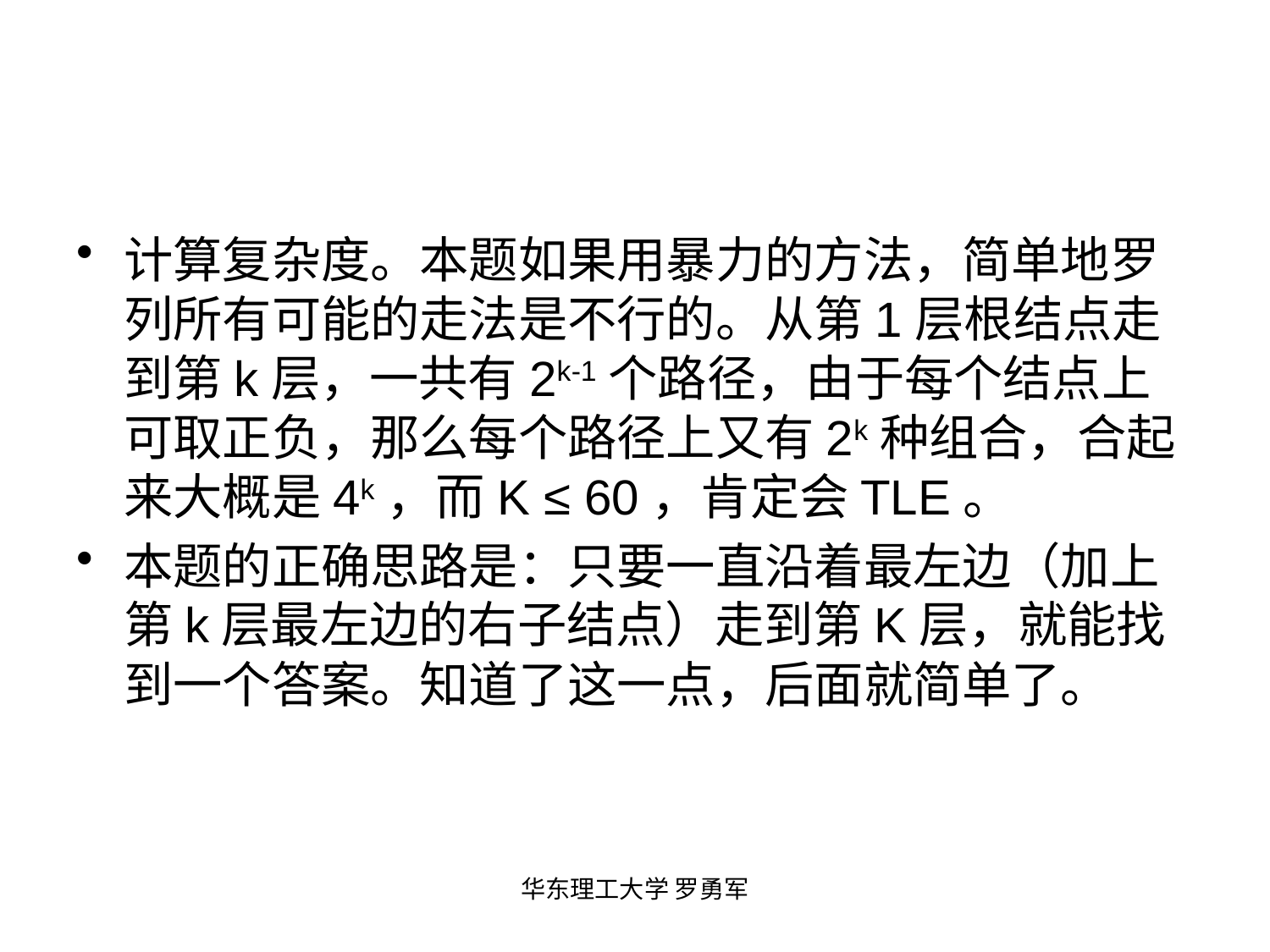

计算复杂度。本题如果用暴力的方法，简单地罗列所有可能的走法是不行的。从第1层根结点走到第k层，一共有2k-1个路径，由于每个结点上可取正负，那么每个路径上又有2k种组合，合起来大概是4k，而K ≤ 60，肯定会TLE。
本题的正确思路是：只要一直沿着最左边（加上第k层最左边的右子结点）走到第K层，就能找到一个答案。知道了这一点，后面就简单了。

华东理工大学 罗勇军